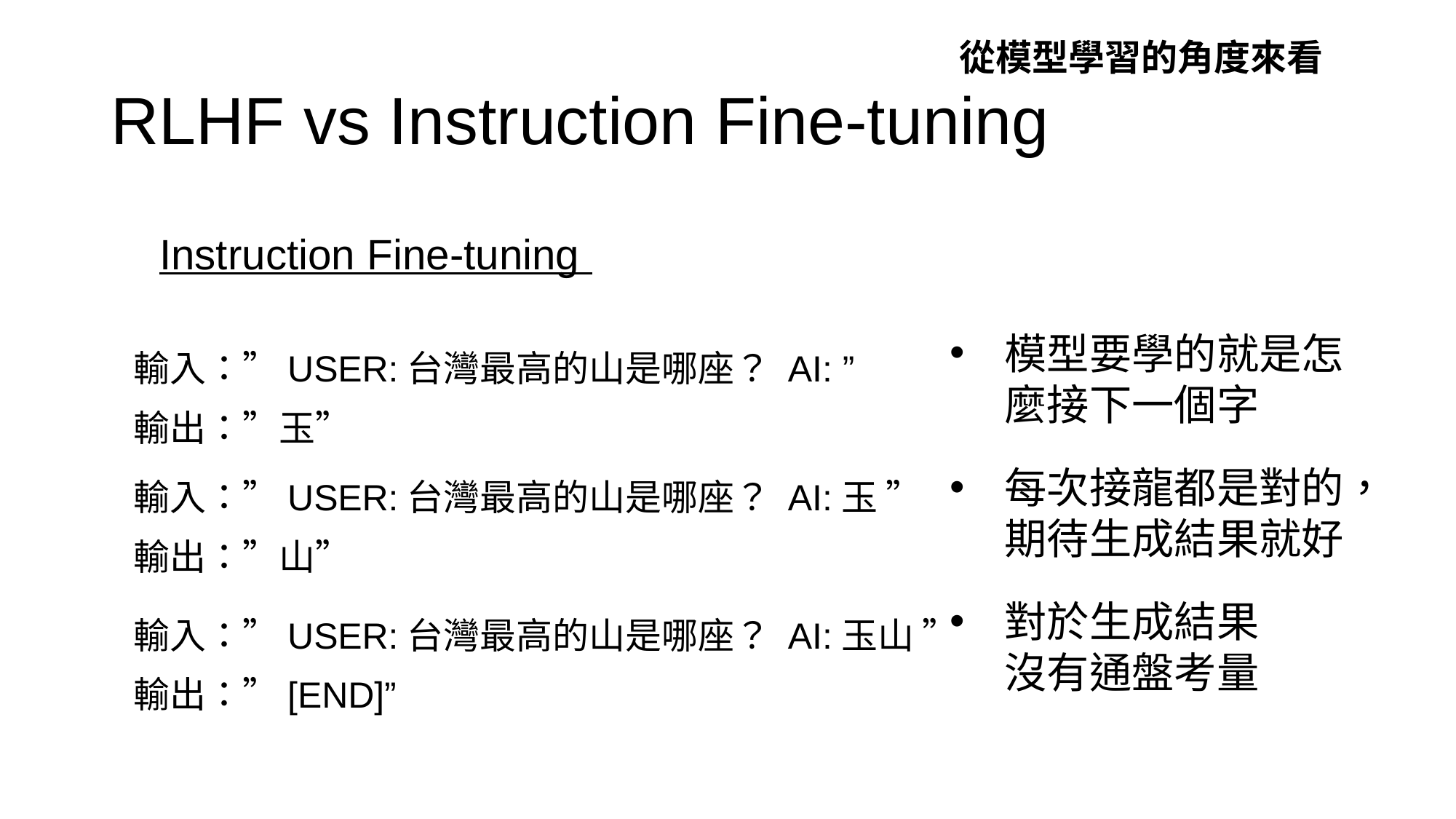

從模型學習的角度來看
# RLHF vs Instruction Fine-tuning
Instruction Fine-tuning
模型要學的就是怎麼接下一個字
輸入：”USER:台灣最高的山是哪座？ AI: ”
輸出：”玉”
每次接龍都是對的，期待生成結果就好
輸入：”USER:台灣最高的山是哪座？ AI:玉 ”
輸出：”山”
對於生成結果沒有通盤考量
輸入：”USER:台灣最高的山是哪座？ AI:玉山 ”
輸出：”[END]”